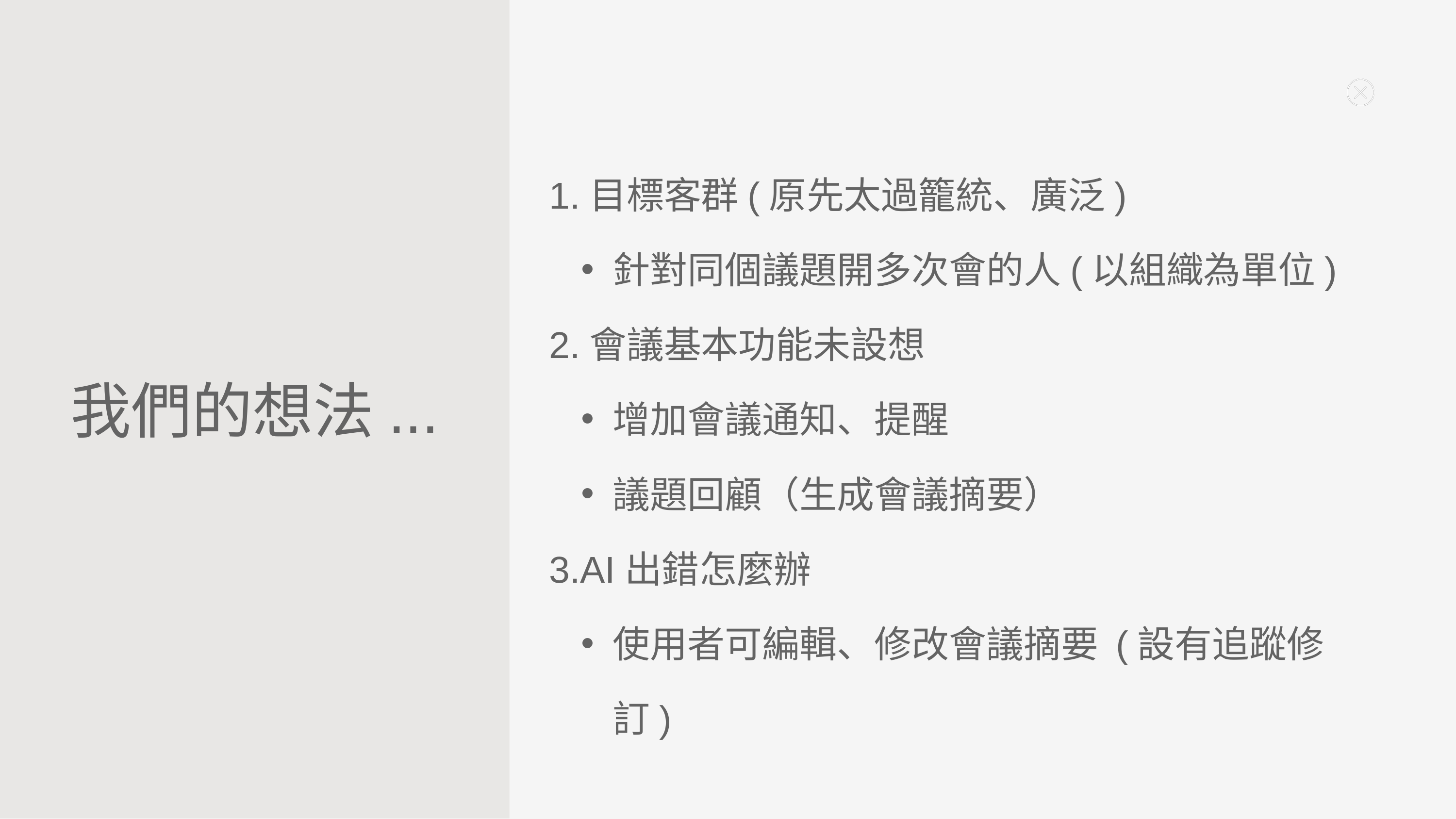

1.目標客群(原先太過籠統、廣泛)
針對同個議題開多次會的人(以組織為單位)
2.會議基本功能未設想
增加會議通知、提醒
議題回顧（生成會議摘要）
3.AI出錯怎麼辦
使用者可編輯、修改會議摘要 (設有追蹤修訂)
我們的想法...